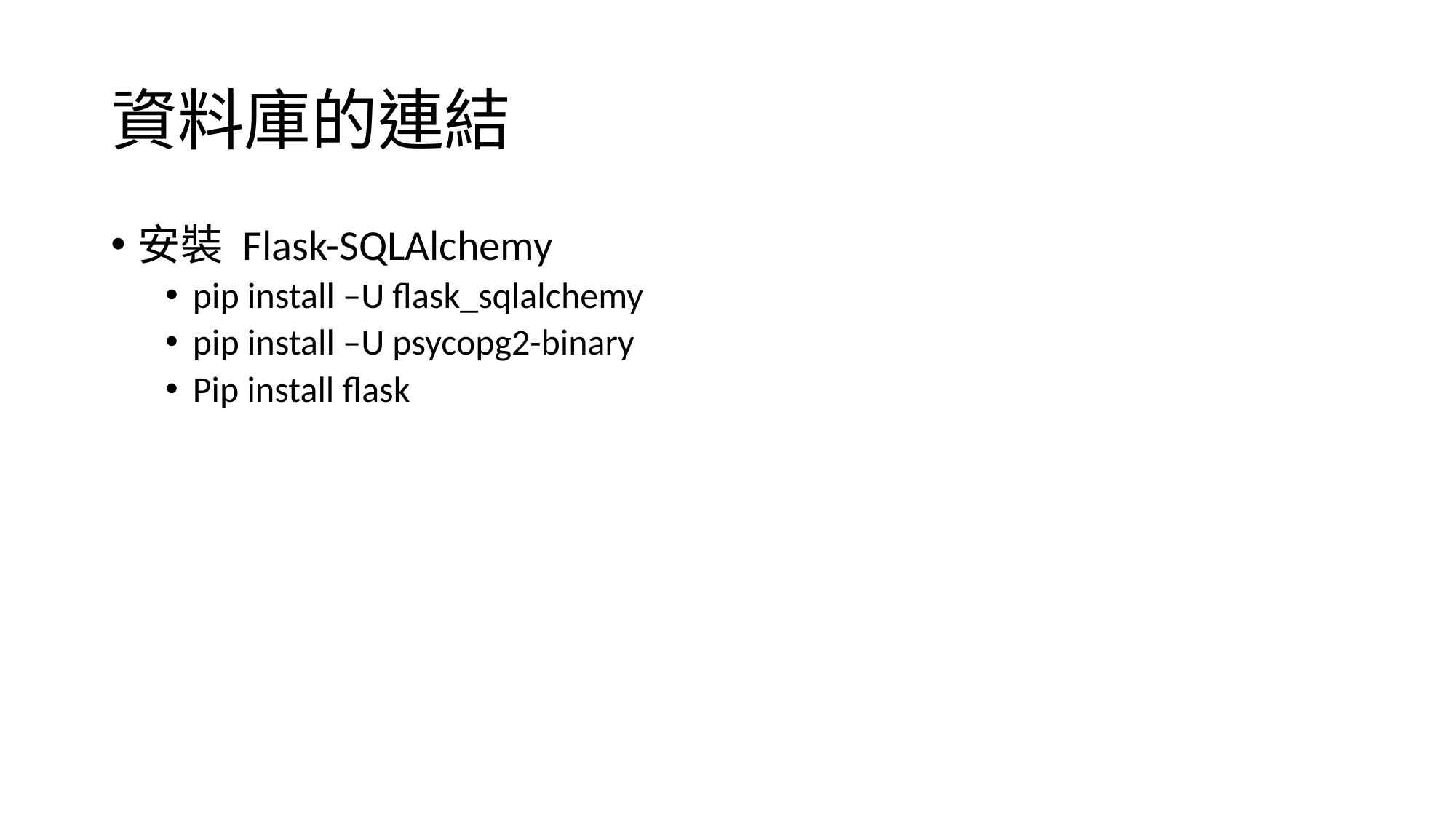

# 資料庫的連結
安裝 Flask-SQLAlchemy
pip install –U flask_sqlalchemy
pip install –U psycopg2-binary
Pip install flask